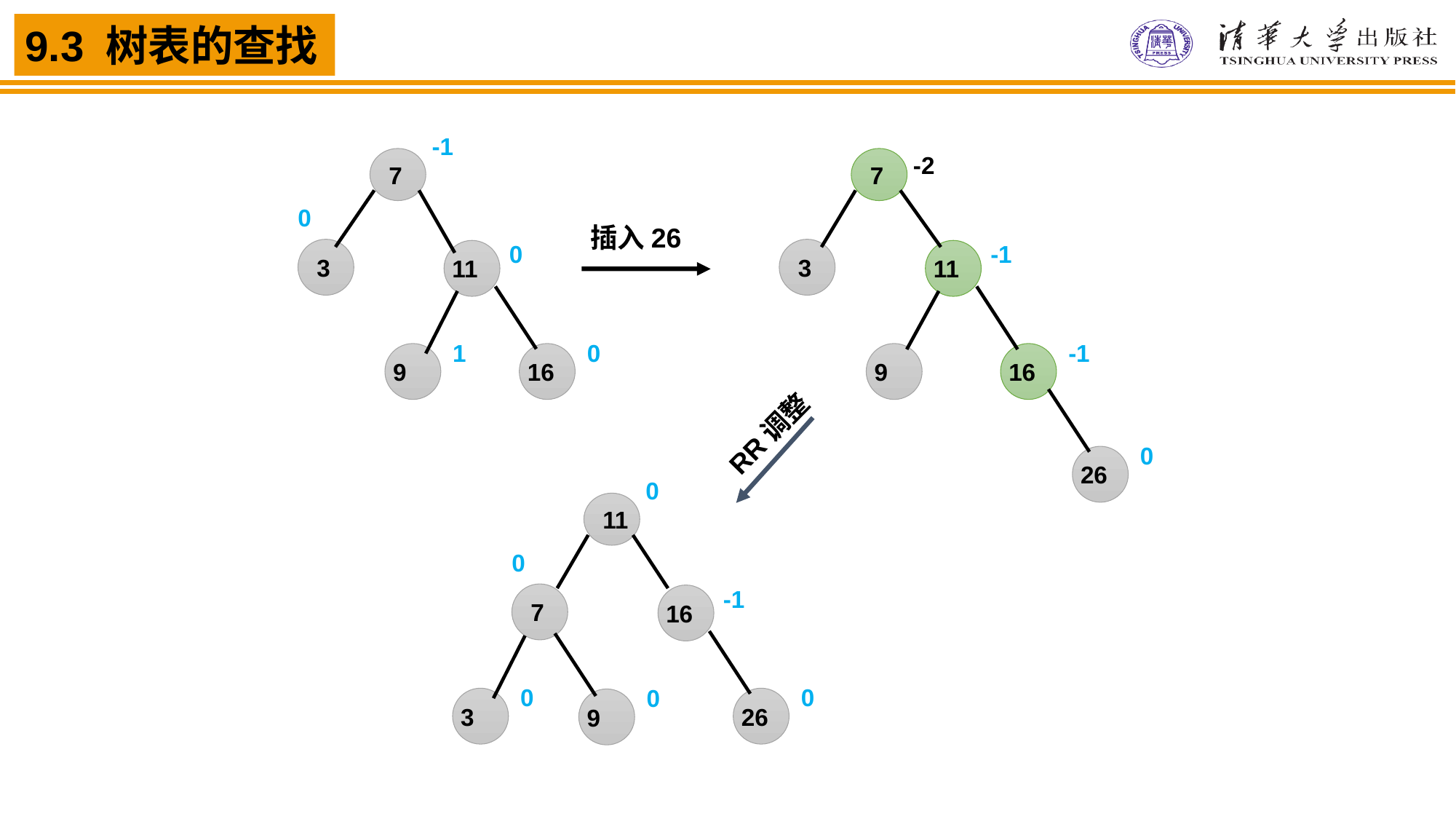

-1
7
7
-2

插入26
3
-1
11

-1
9
16

0
26

0
3
0
11

1
0
9
16
RR调整

0
11

0
7
-1
16

0
0
0
3
26
9